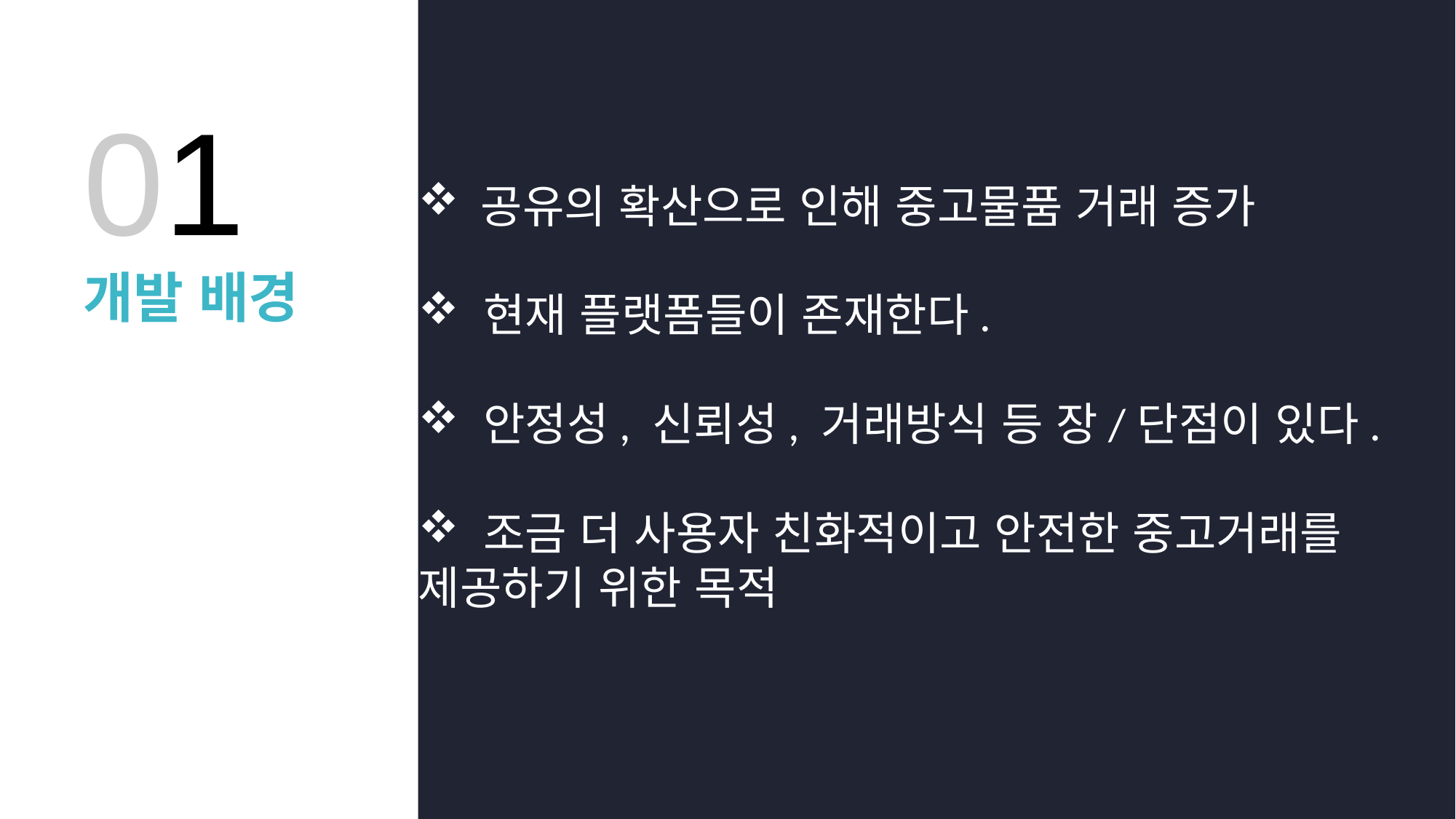

01
 공유의 확산으로 인해 중고물품 거래 증가

 현재 플랫폼들이 존재한다.

 안정성, 신뢰성, 거래방식 등 장/단점이 있다.

 조금 더 사용자 친화적이고 안전한 중고거래를  	제공하기 위한 목적
개발 배경